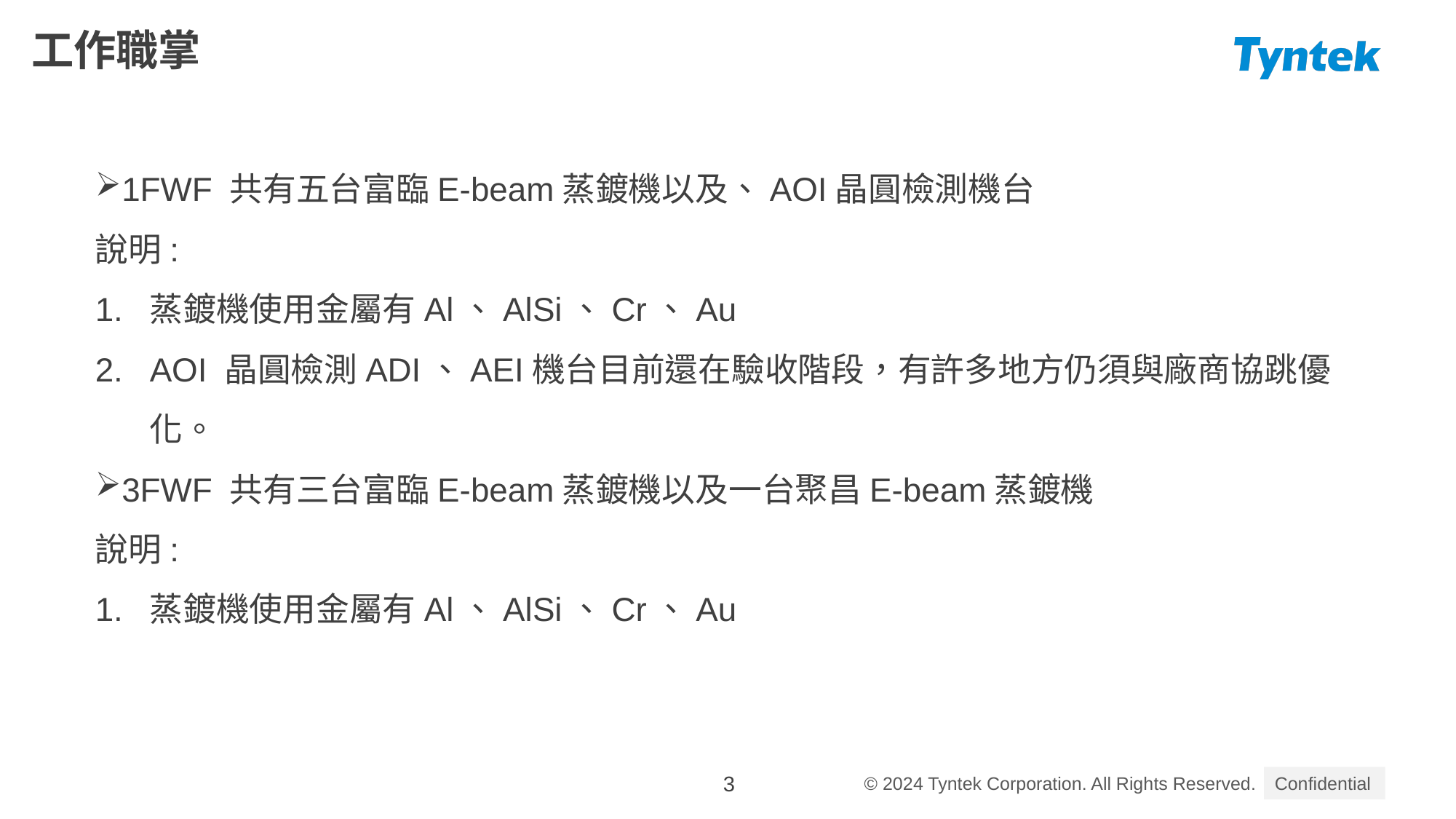

# 工作職掌
1FWF 共有五台富臨E-beam蒸鍍機以及、AOI晶圓檢測機台
說明:
蒸鍍機使用金屬有Al、AlSi、Cr、Au
AOI 晶圓檢測ADI、AEI機台目前還在驗收階段，有許多地方仍須與廠商協跳優化。
3FWF 共有三台富臨E-beam蒸鍍機以及一台聚昌E-beam蒸鍍機
說明:
蒸鍍機使用金屬有Al、AlSi、Cr、Au

3